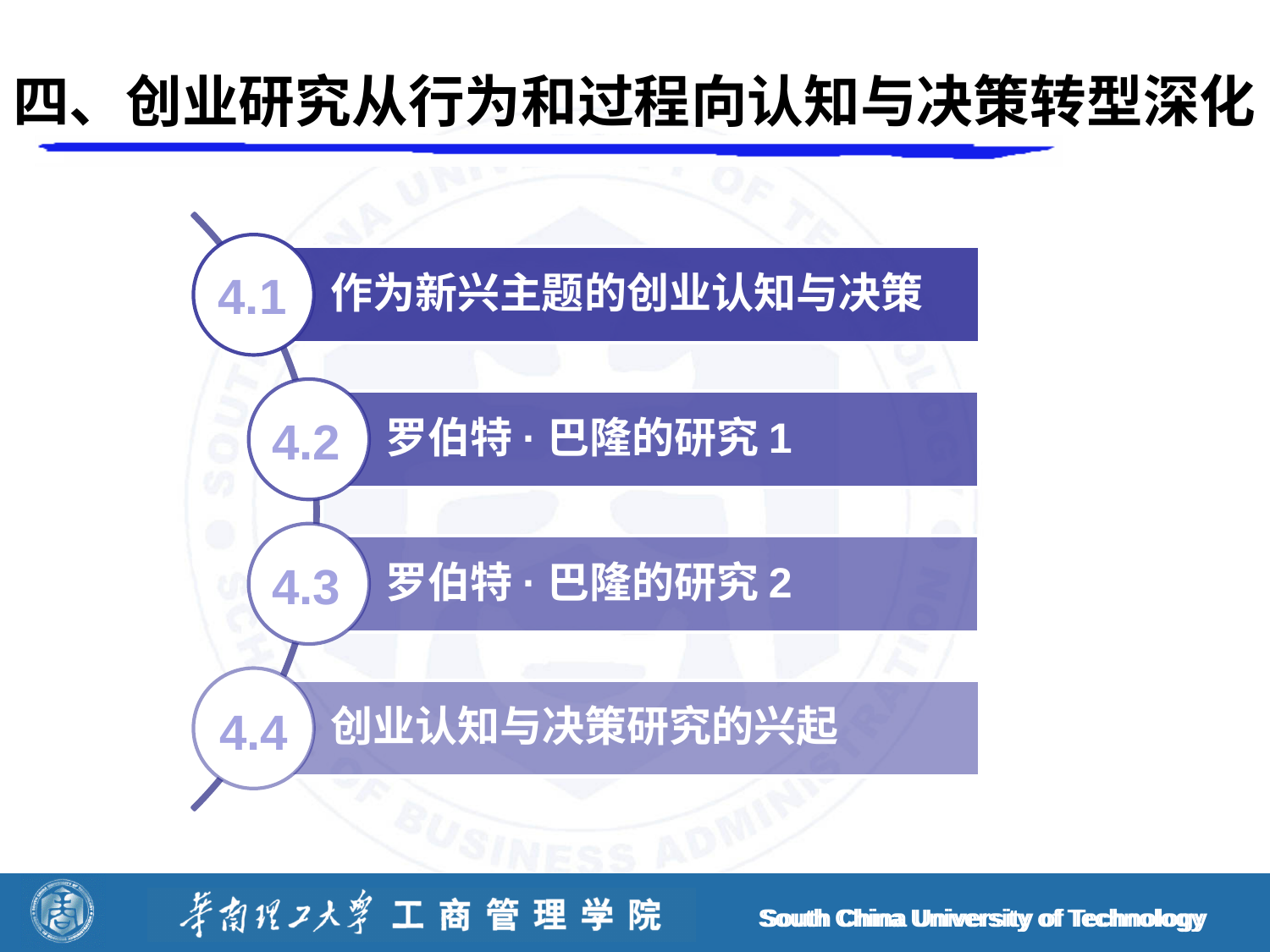

# 四、创业研究从行为和过程向认知与决策转型深化
作为新兴主题的创业认知与决策
罗伯特·巴隆的研究1
罗伯特·巴隆的研究2
创业认知与决策研究的兴起
4.1
4.2
4.3
4.4
South China University of Technology
South China University of Technology